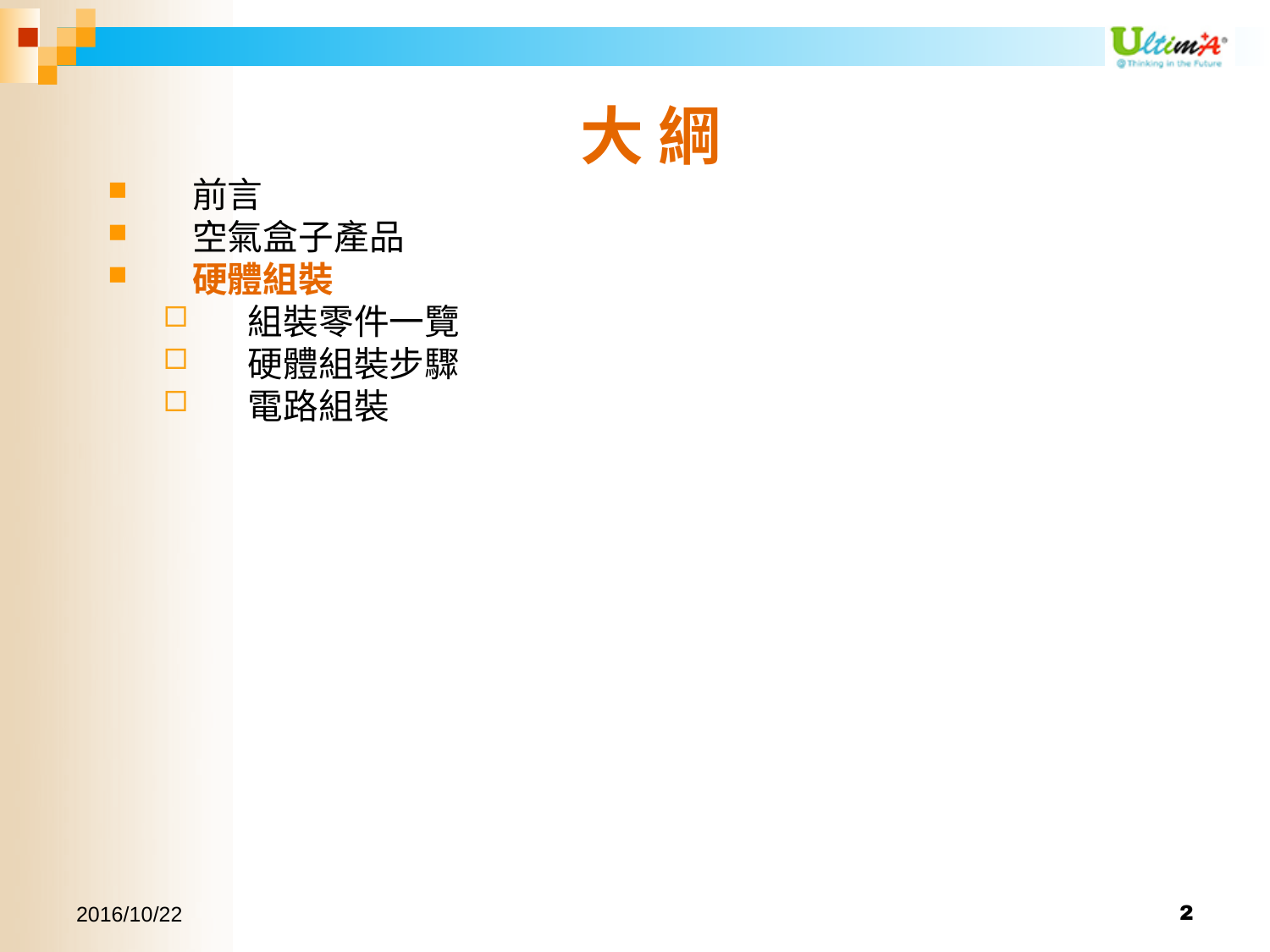

# 大 綱
前言
空氣盒子產品
硬體組裝
組裝零件一覽
硬體組裝步驟
電路組裝
2016/10/22
2